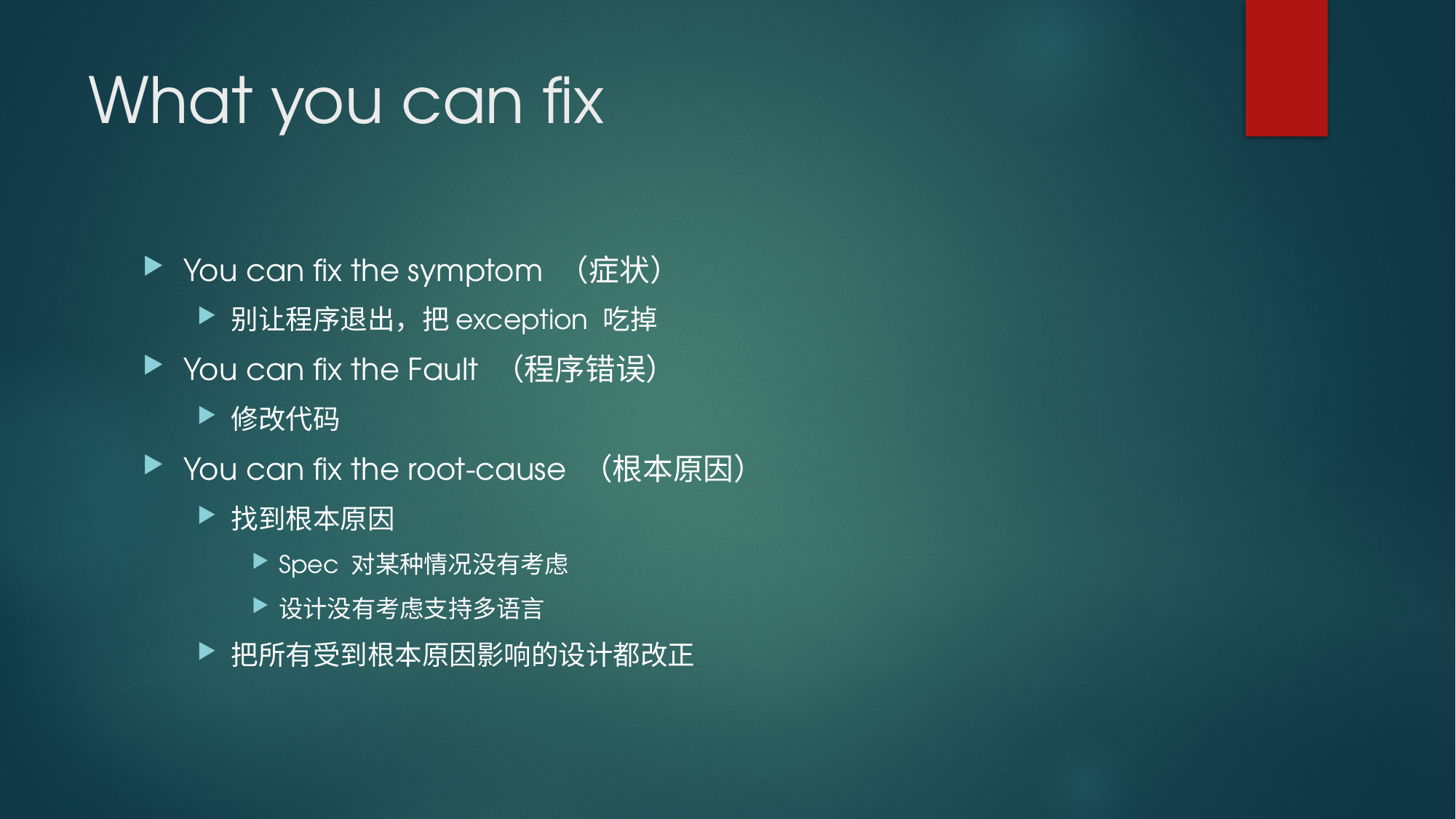

# What you can fix
You can fix the symptom （症状）
别让程序退出，把exception 吃掉
You can fix the Fault （程序错误）
修改代码
You can fix the root-cause （根本原因）
找到根本原因
Spec 对某种情况没有考虑
设计没有考虑支持多语言
把所有受到根本原因影响的设计都改正